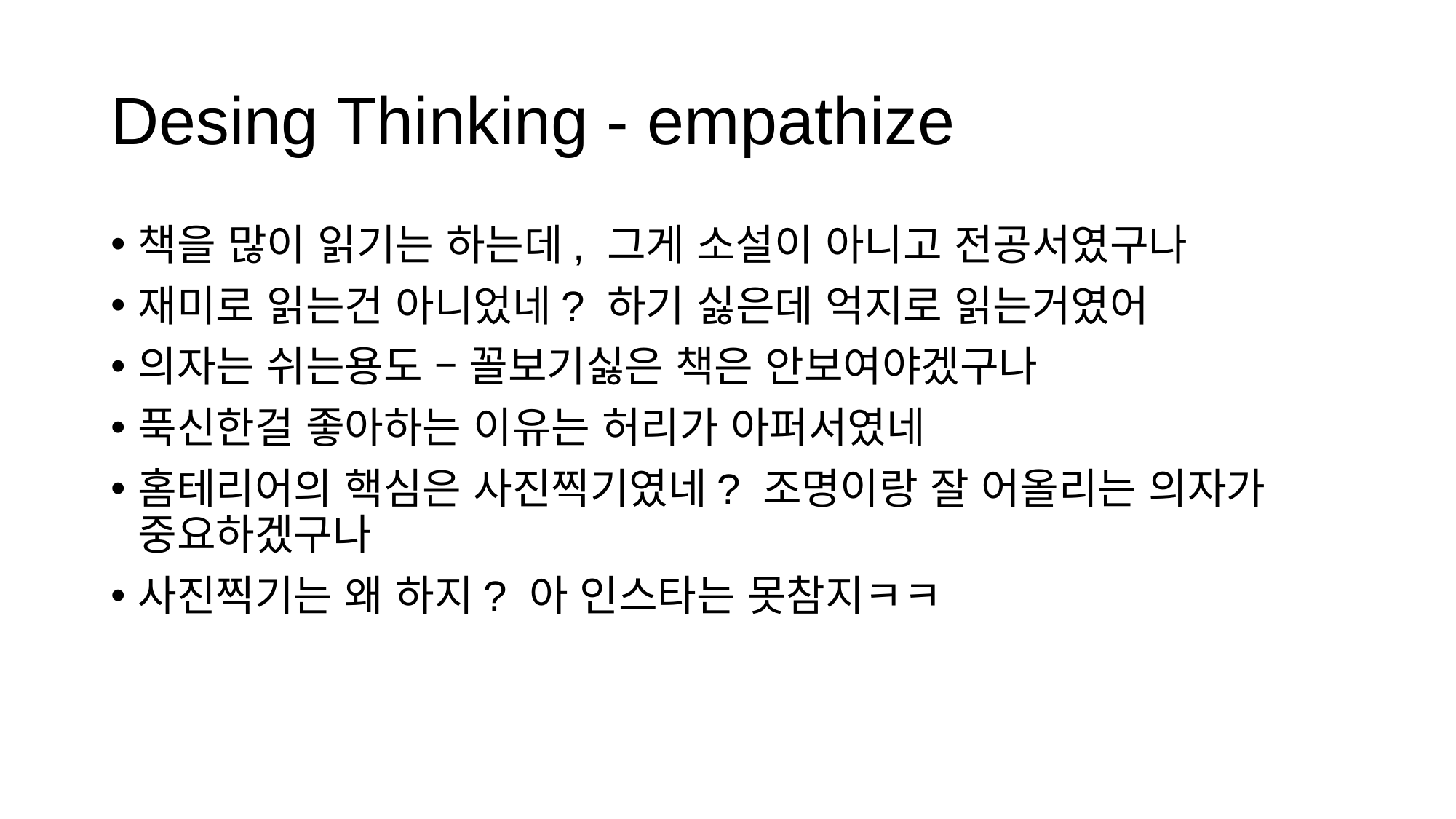

# Desing Thinking - empathize
책을 많이 읽기는 하는데, 그게 소설이 아니고 전공서였구나
재미로 읽는건 아니었네? 하기 싫은데 억지로 읽는거였어
의자는 쉬는용도 – 꼴보기싫은 책은 안보여야겠구나
푹신한걸 좋아하는 이유는 허리가 아퍼서였네
홈테리어의 핵심은 사진찍기였네? 조명이랑 잘 어올리는 의자가 중요하겠구나
사진찍기는 왜 하지? 아 인스타는 못참지ㅋㅋ